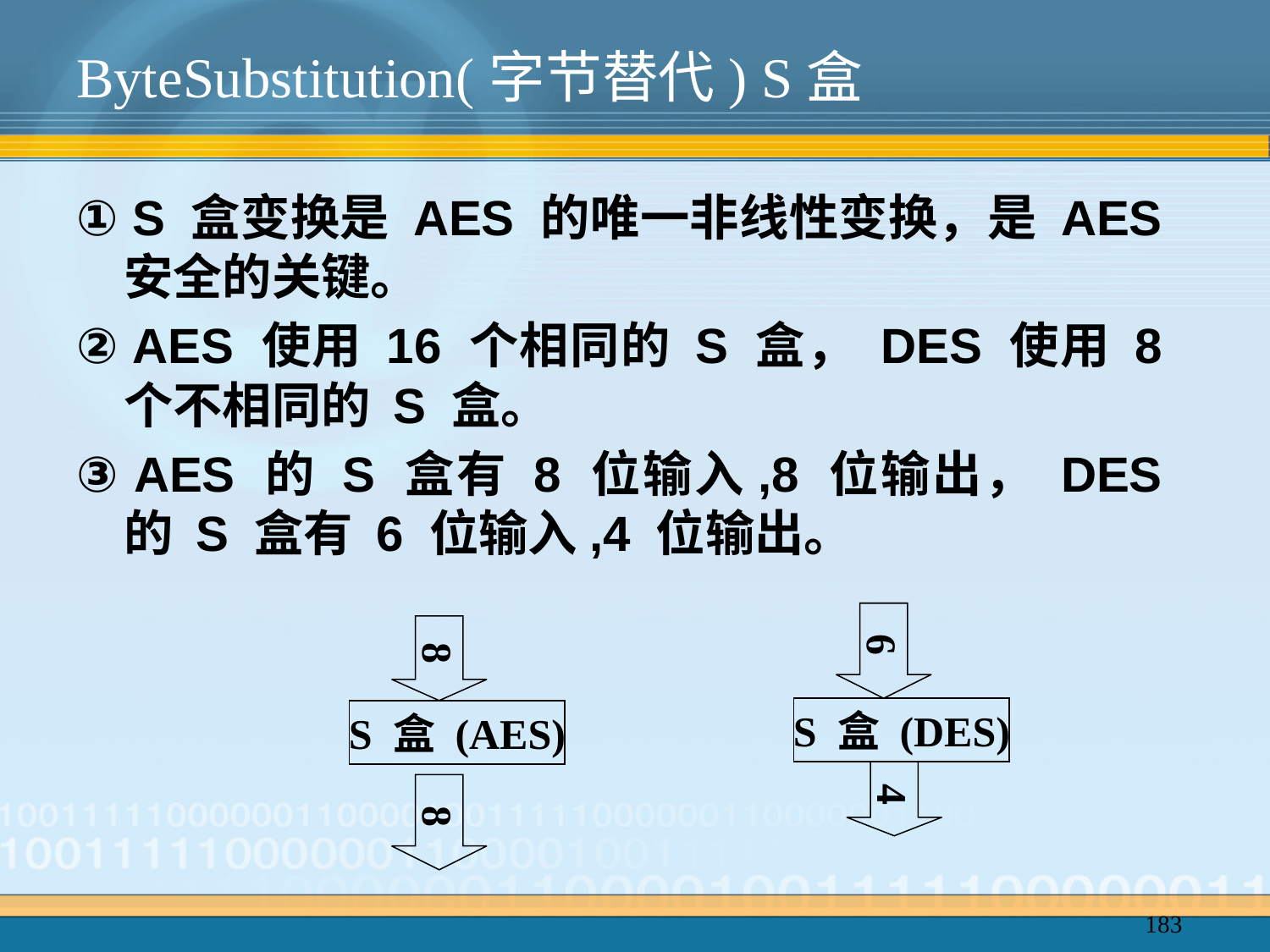

# ByteSubstitution(字节替代) S盒
① S 盒变换是 AES 的唯一非线性变换，是 AES 安全的关键。
② AES 使用 16 个相同的 S 盒， DES 使用 8 个不相同的 S 盒。
③ AES 的 S 盒有 8 位输入,8 位输出， DES 的 S 盒有 6 位输入,4 位输出。

6
8
S 盒 (DES)
S 盒 (AES)
4
8
183